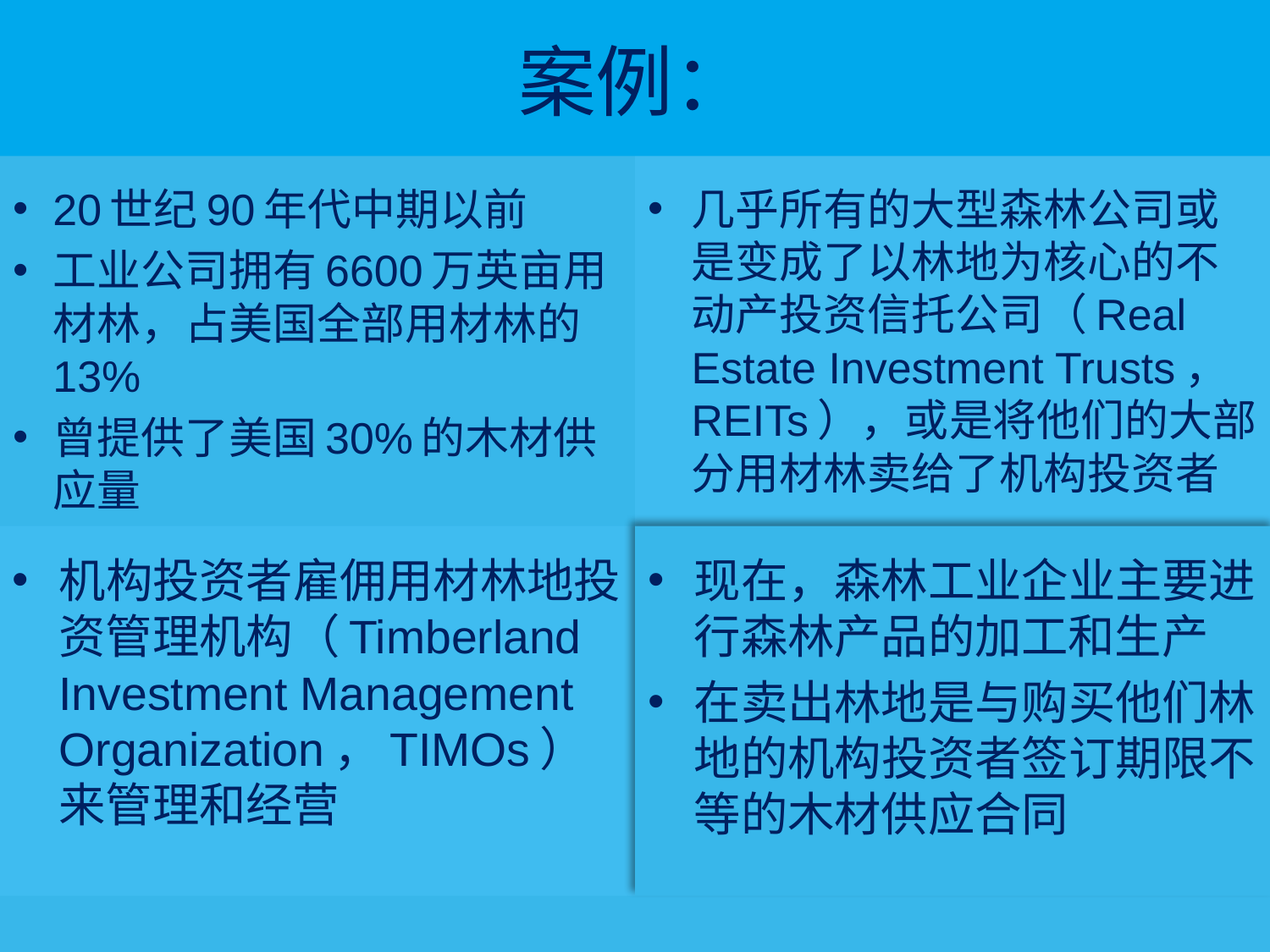

# 案例：
20世纪90年代中期以前
工业公司拥有6600万英亩用材林，占美国全部用材林的13%
曾提供了美国30%的木材供应量
几乎所有的大型森林公司或是变成了以林地为核心的不动产投资信托公司（Real Estate Investment Trusts，REITs），或是将他们的大部分用材林卖给了机构投资者
机构投资者雇佣用材林地投资管理机构（Timberland Investment Management Organization，TIMOs）来管理和经营
现在，森林工业企业主要进行森林产品的加工和生产
在卖出林地是与购买他们林地的机构投资者签订期限不等的木材供应合同